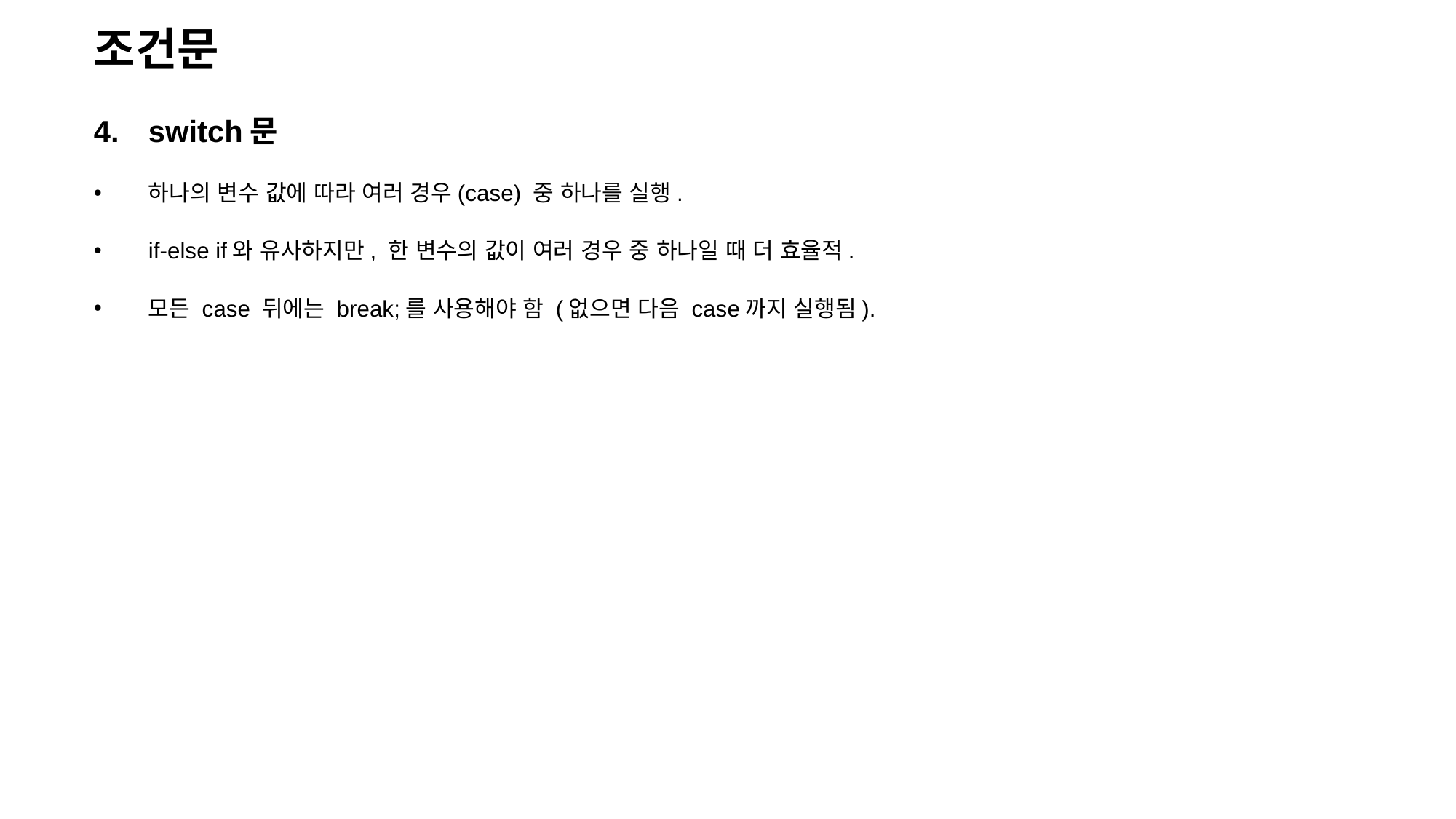

조건문
switch문
하나의 변수 값에 따라 여러 경우(case) 중 하나를 실행.
if-else if와 유사하지만, 한 변수의 값이 여러 경우 중 하나일 때 더 효율적.
모든 case 뒤에는 break;를 사용해야 함 (없으면 다음 case까지 실행됨).